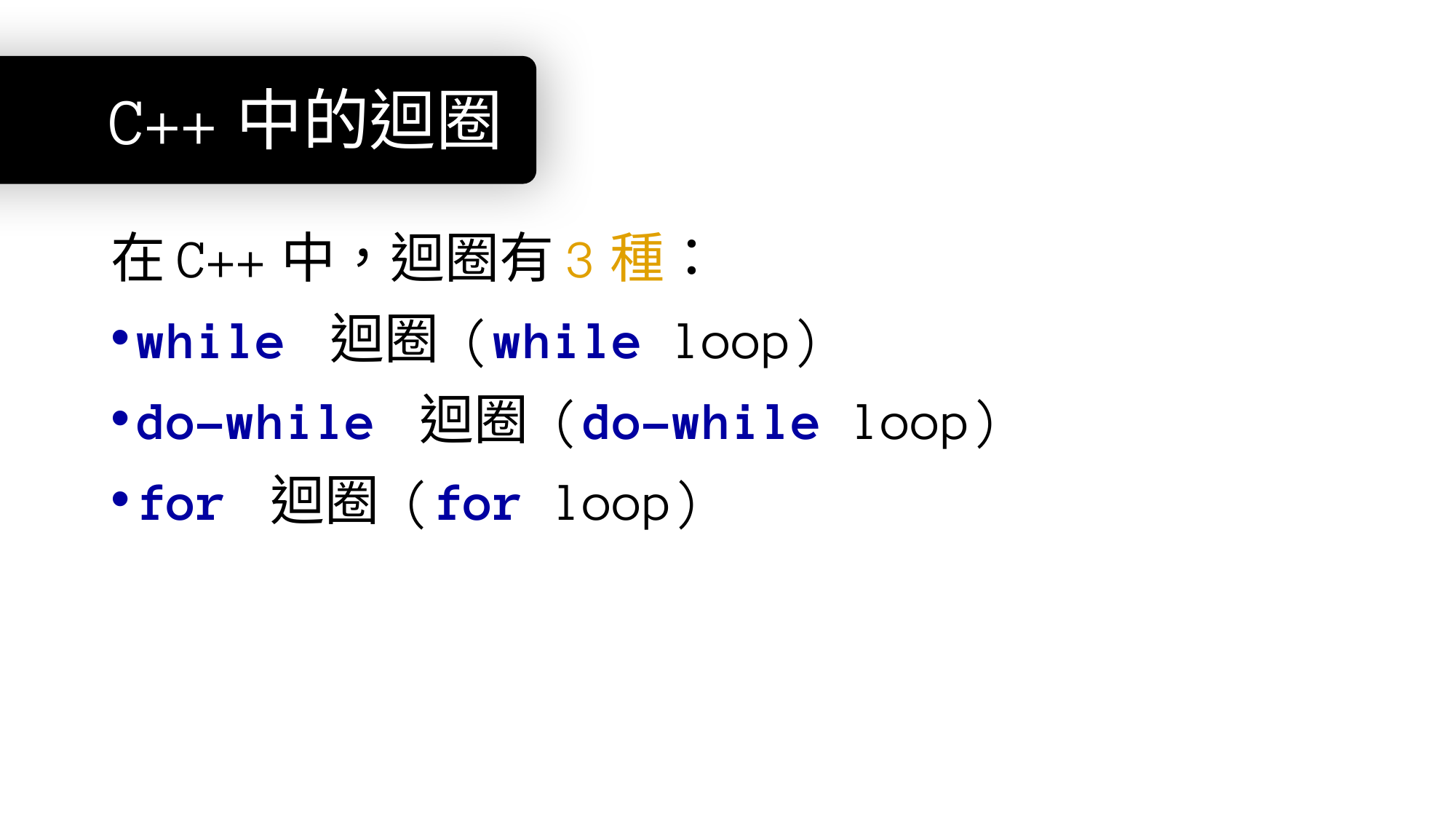

# C++中的迴圈

在C++中，迴圈有3種：
while 迴圈 (while loop)
do-while 迴圈 (do-while loop)
for 迴圈 (for loop)